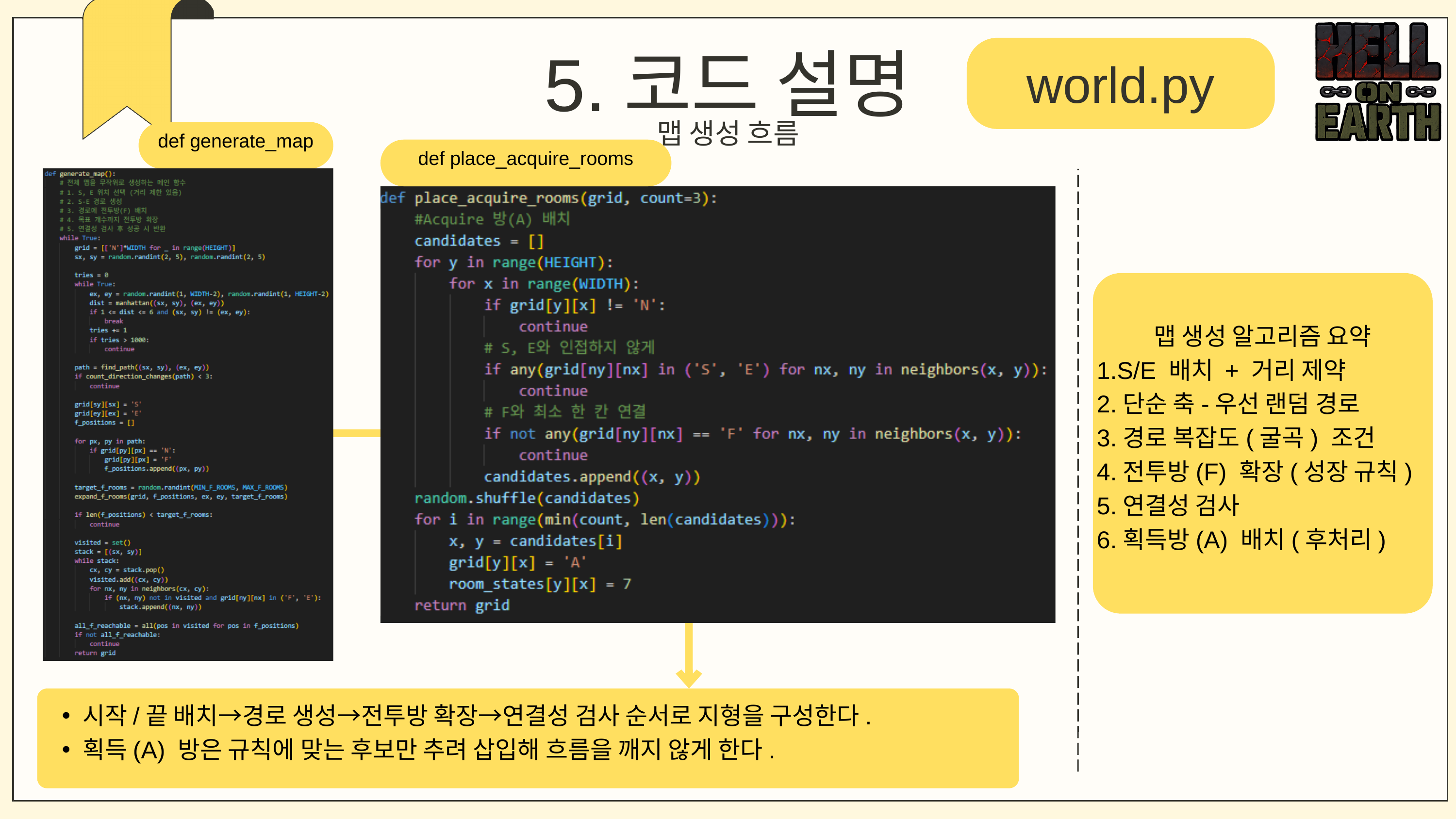

5.코드 설명

world.py
맵 생성 흐름

def generate_map

def place_acquire_rooms

맵 생성 알고리즘 요약
1.S/E 배치 + 거리 제약
2.단순 축-우선 랜덤 경로
3.경로 복잡도(굴곡) 조건
4.전투방(F) 확장(성장 규칙)
5.연결성 검사
6.획득방(A) 배치(후처리)

시작/끝 배치→경로 생성→전투방 확장→연결성 검사 순서로 지형을 구성한다.
획득(A) 방은 규칙에 맞는 후보만 추려 삽입해 흐름을 깨지 않게 한다.